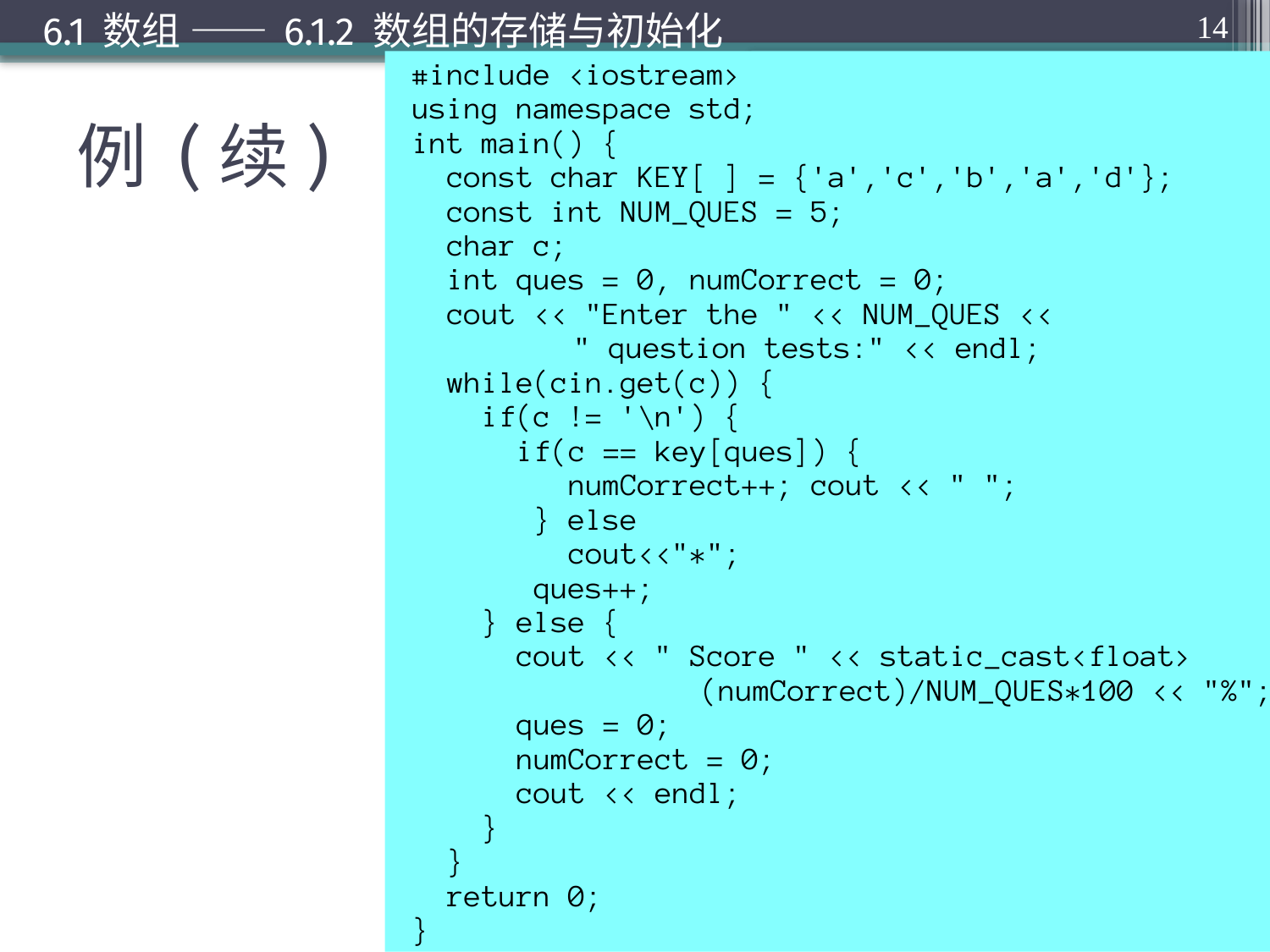

6.1 数组 —— 6.1.2 数组的存储与初始化
14
#include <iostream>
using namespace std;
int main() {
  const char KEY[ ] = {'a','c','b','a','d'};
  const int NUM_QUES = 5;
  char c;
  int ques = 0, numCorrect = 0;
  cout << "Enter the " << NUM_QUES <<
		" question tests:" << endl;
  while(cin.get(c)) {
    if(c != '\n') {
	    if(c == key[ques]) {
         numCorrect++; cout << " ";
       } else
         cout<<"*";
       ques++;
    } else {
      cout << " Score " << static_cast<float>
			(numCorrect)/NUM_QUES*100 << "%";
      ques = 0;
      numCorrect = 0;
      cout << endl;
    }
  }
  return 0;
}
# 例 (续)